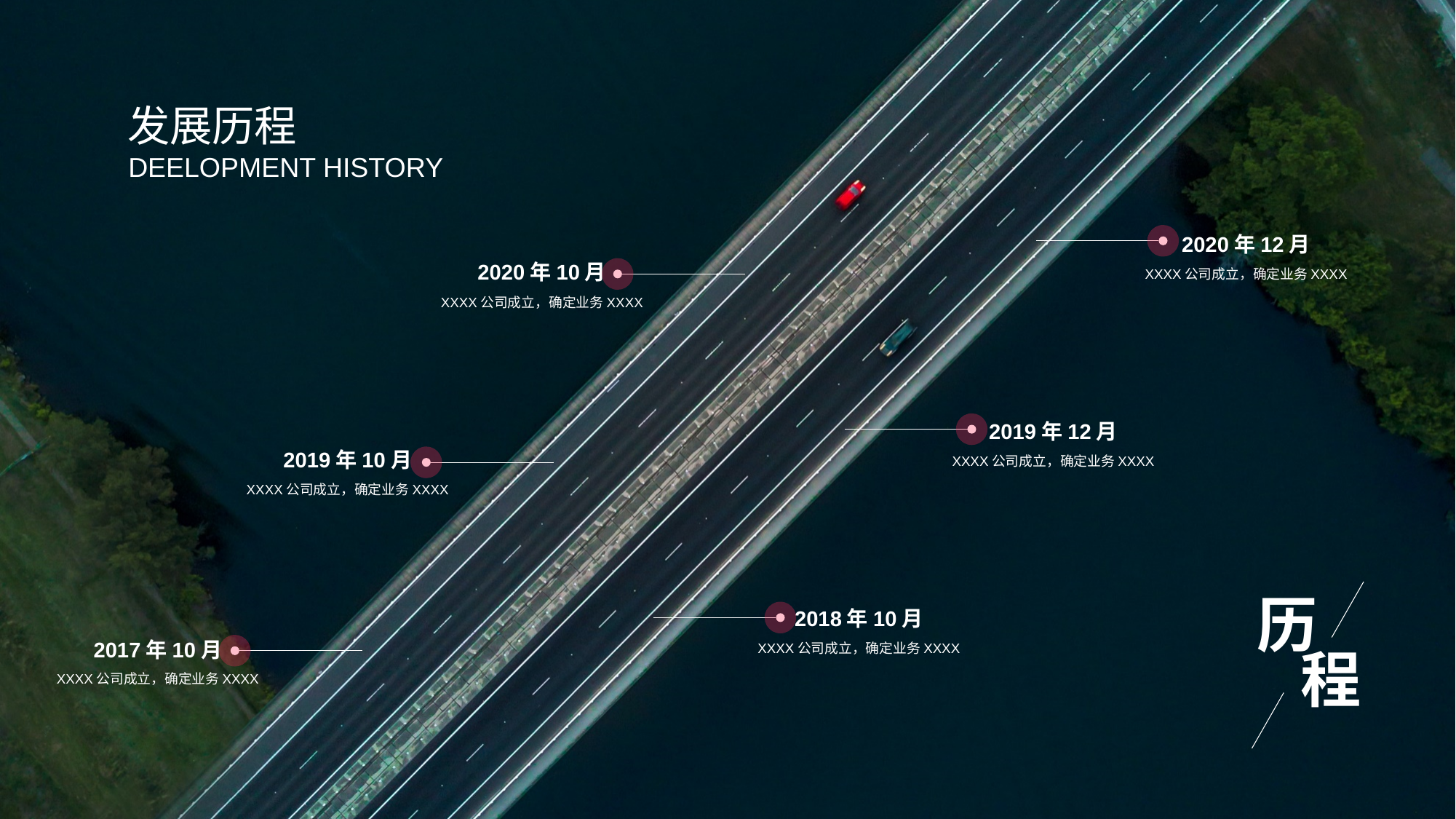

发展历程
DEELOPMENT HISTORY

2020年12月
XXXX公司成立，确定业务XXXX

2020年10月
XXXX公司成立，确定业务XXXX

2019年12月
XXXX公司成立，确定业务XXXX

2019年10月
XXXX公司成立，确定业务XXXX

历
程
2018年10月
XXXX公司成立，确定业务XXXX

2017年10月
XXXX公司成立，确定业务XXXX